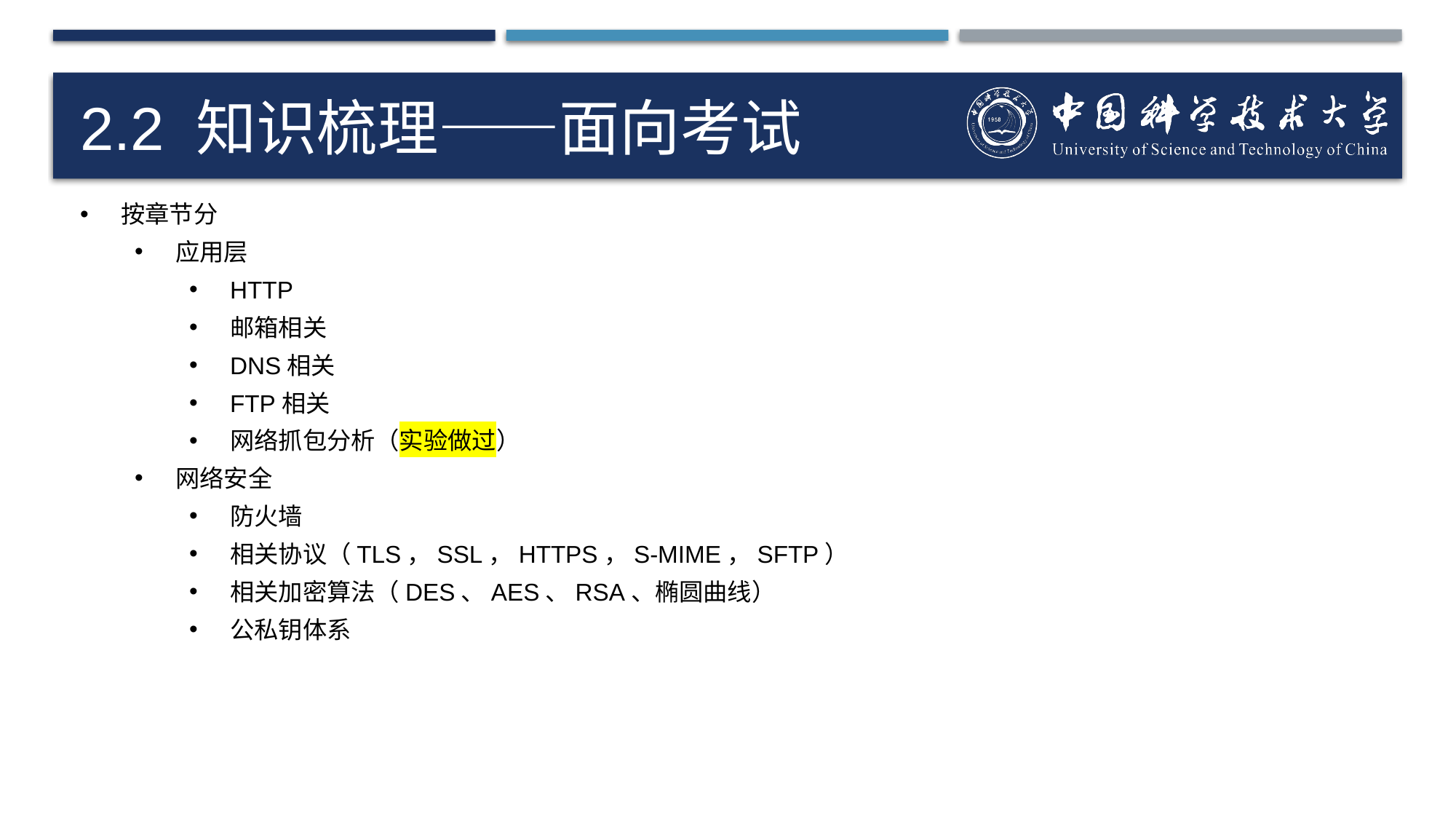

# 2.2 知识梳理——面向考试
按章节分
应用层
HTTP
邮箱相关
DNS相关
FTP相关
网络抓包分析（实验做过）
网络安全
防火墙
相关协议（TLS，SSL，HTTPS，S-MIME，SFTP）
相关加密算法（DES、AES、RSA、椭圆曲线）
公私钥体系